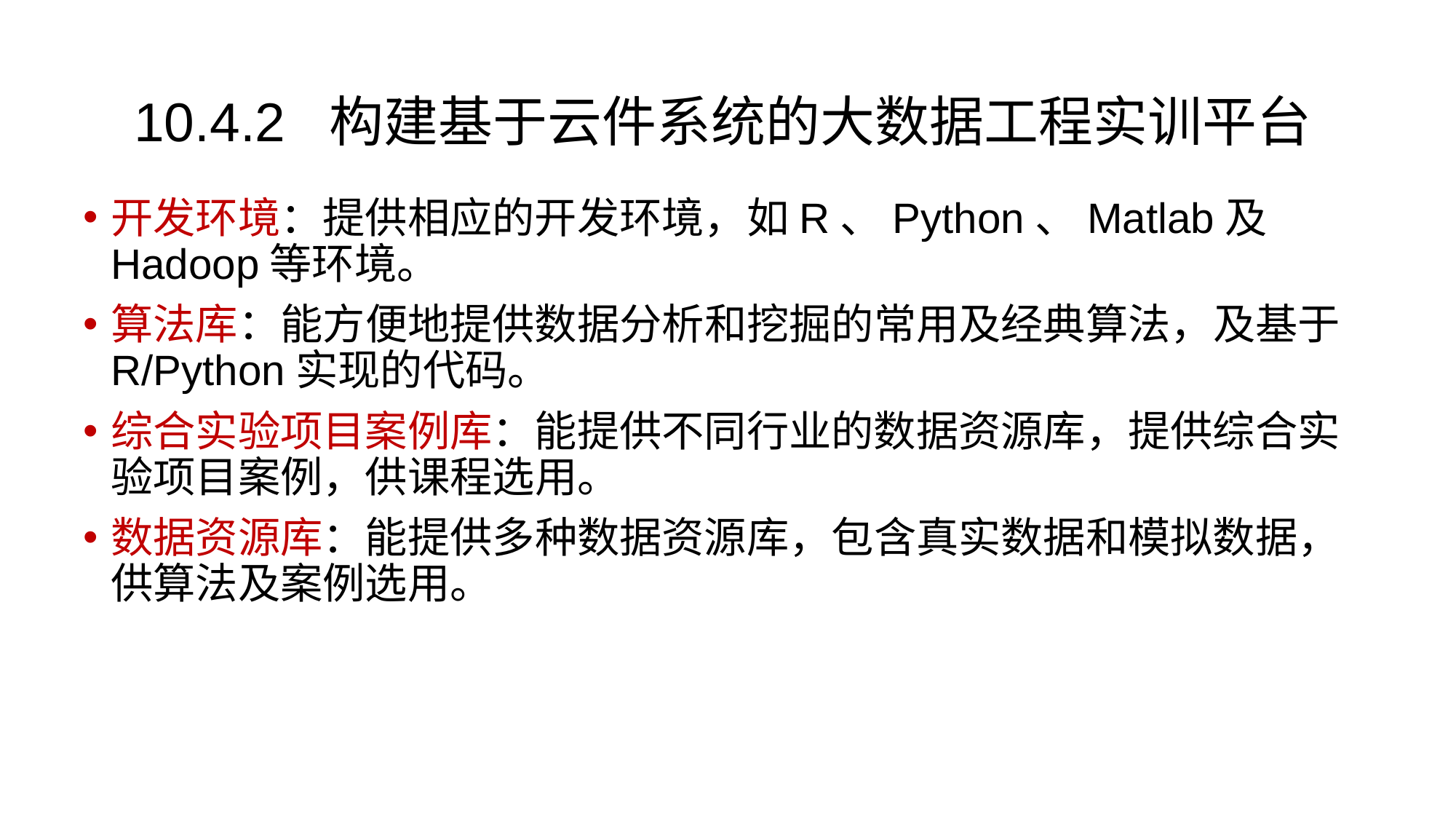

10.4.2  构建基于云件系统的大数据工程实训平台
开发环境：提供相应的开发环境，如R、Python、Matlab及Hadoop等环境。
算法库：能方便地提供数据分析和挖掘的常用及经典算法，及基于R/Python实现的代码。
综合实验项目案例库：能提供不同行业的数据资源库，提供综合实验项目案例，供课程选用。
数据资源库：能提供多种数据资源库，包含真实数据和模拟数据，供算法及案例选用。